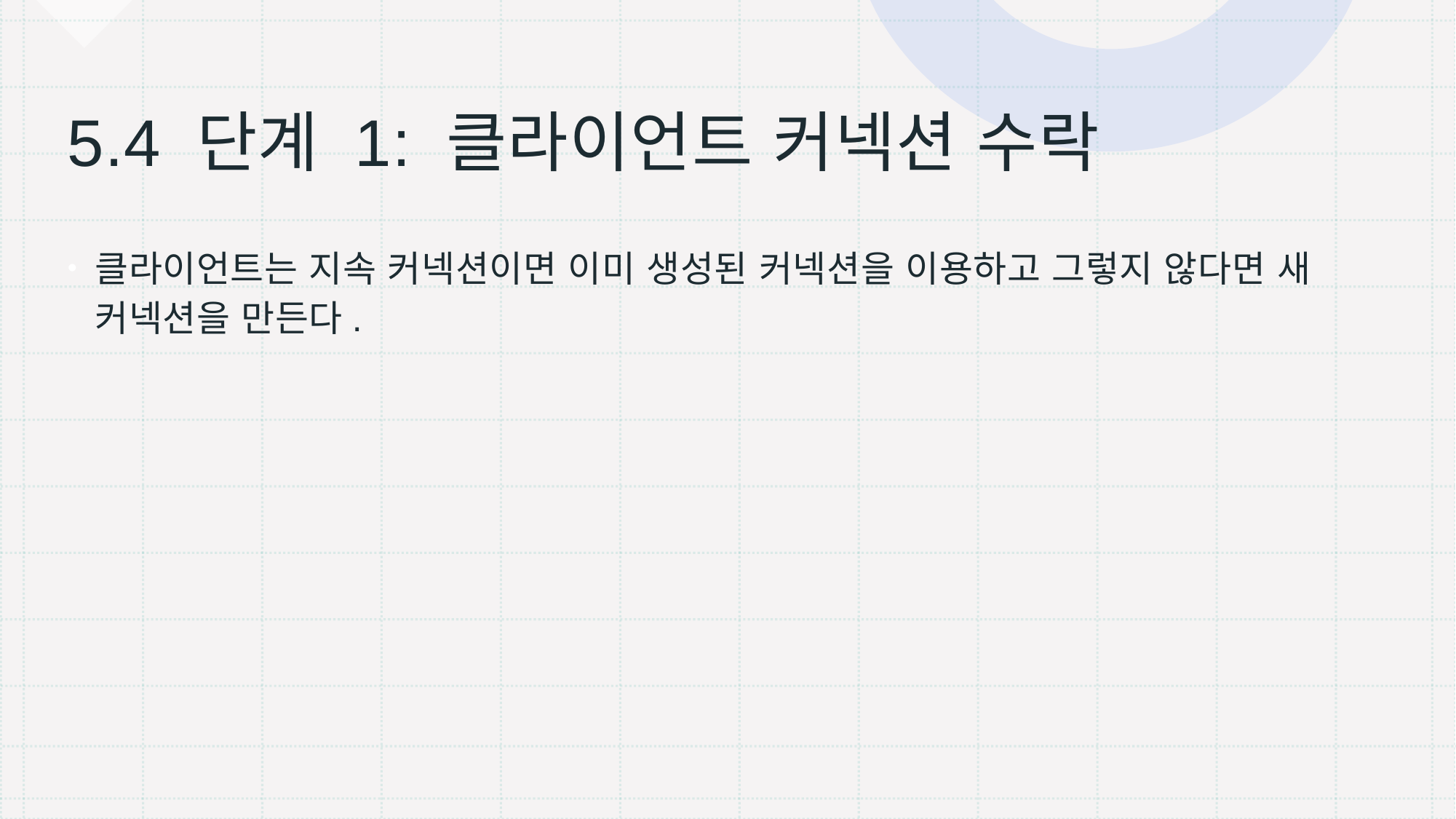

# 5.4 단계 1: 클라이언트 커넥션 수락
클라이언트는 지속 커넥션이면 이미 생성된 커넥션을 이용하고 그렇지 않다면 새 커넥션을 만든다.